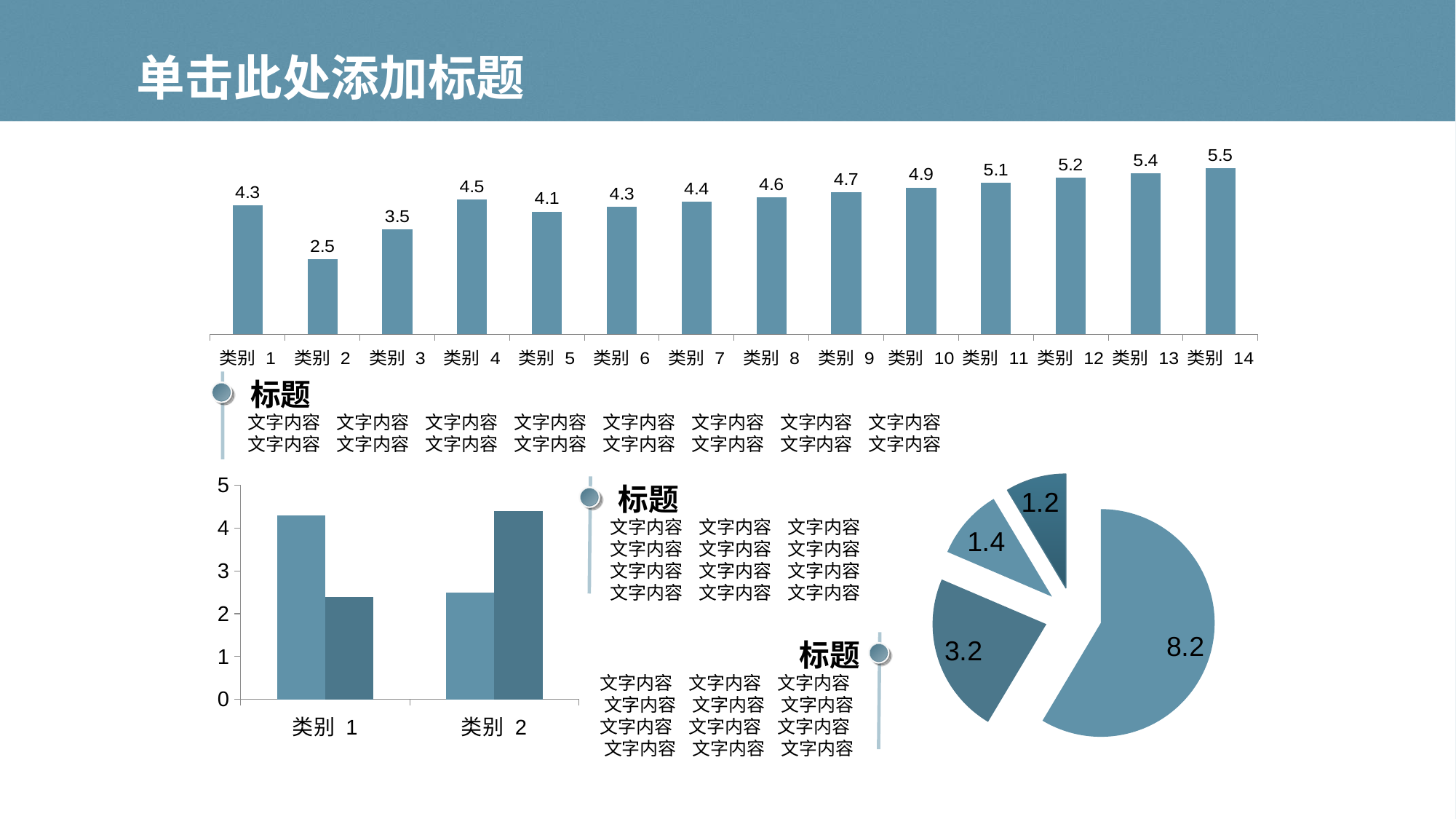

# 单击此处添加标题

### Chart

| Category | 系列 1 |
|---|---|
| 类别 1 | 4.3 |
| 类别 2 | 2.5 |
| 类别 3 | 3.5 |
| 类别 4 | 4.5 |
| 类别 5 | 4.1 |
| 类别 6 | 4.26 |
| 类别 7 | 4.42 |
| 类别 8 | 4.58 |
| 类别 9 | 4.74 |
| 类别 10 | 4.9 |
| 类别 11 | 5.06 |
| 类别 12 | 5.22 |
| 类别 13 | 5.38 |
| 类别 14 | 5.54 |
标题

文字内容    文字内容    文字内容    文字内容    文字内容    文字内容    文字内容    文字内容
文字内容    文字内容    文字内容    文字内容    文字内容    文字内容    文字内容    文字内容

### Chart

| Category | 系列 1 | 系列 2 |
|---|---|---|
| 类别 1 | 4.3 | 2.4 |
| 类别 2 | 2.5 | 4.4 |

### Chart

| Category | 销售额 |
|---|---|
| 第一季度 | 8.2 |
| 第二季度 | 3.2 |
| 第三季度 | 1.4 |
| 第四季度 | 1.2 |
标题

文字内容    文字内容    文字内容    文字内容    文字内容    文字内容
文字内容    文字内容    文字内容    文字内容    文字内容    文字内容
标题

文字内容    文字内容    文字内容    文字内容    文字内容    文字内容
文字内容    文字内容    文字内容    文字内容    文字内容    文字内容